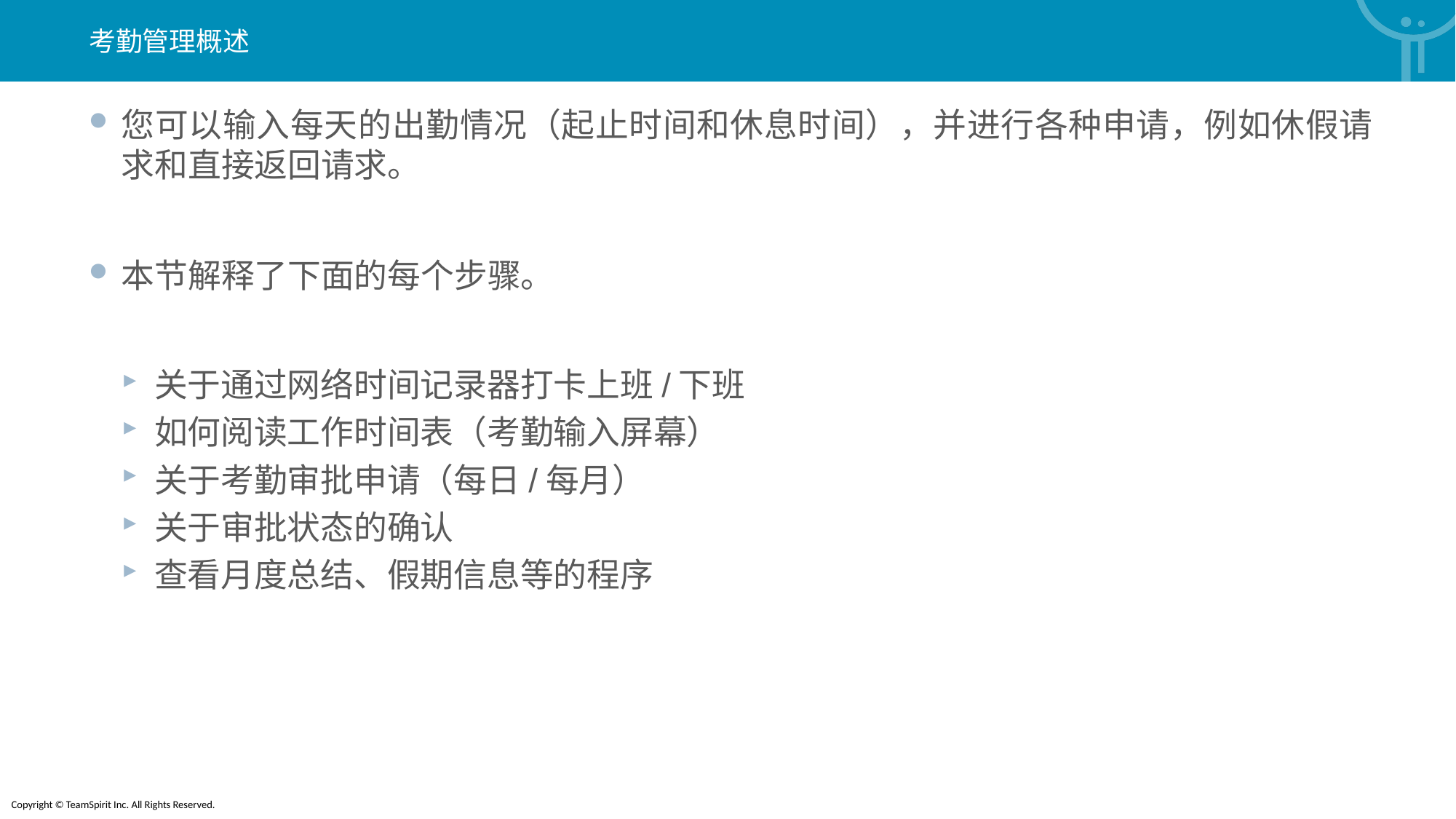

考勤管理概述
您可以输入每天的出勤情况（起止时间和休息时间），并进行各种申请，例如休假请求和直接返回请求。

本节解释了下面的每个步骤。

关于通过网络时间记录器打卡上班/下班
如何阅读工作时间表（考勤输入屏幕）
关于考勤审批申请（每日/每月）
关于审批状态的确认
查看月度总结、假期信息等的程序

9